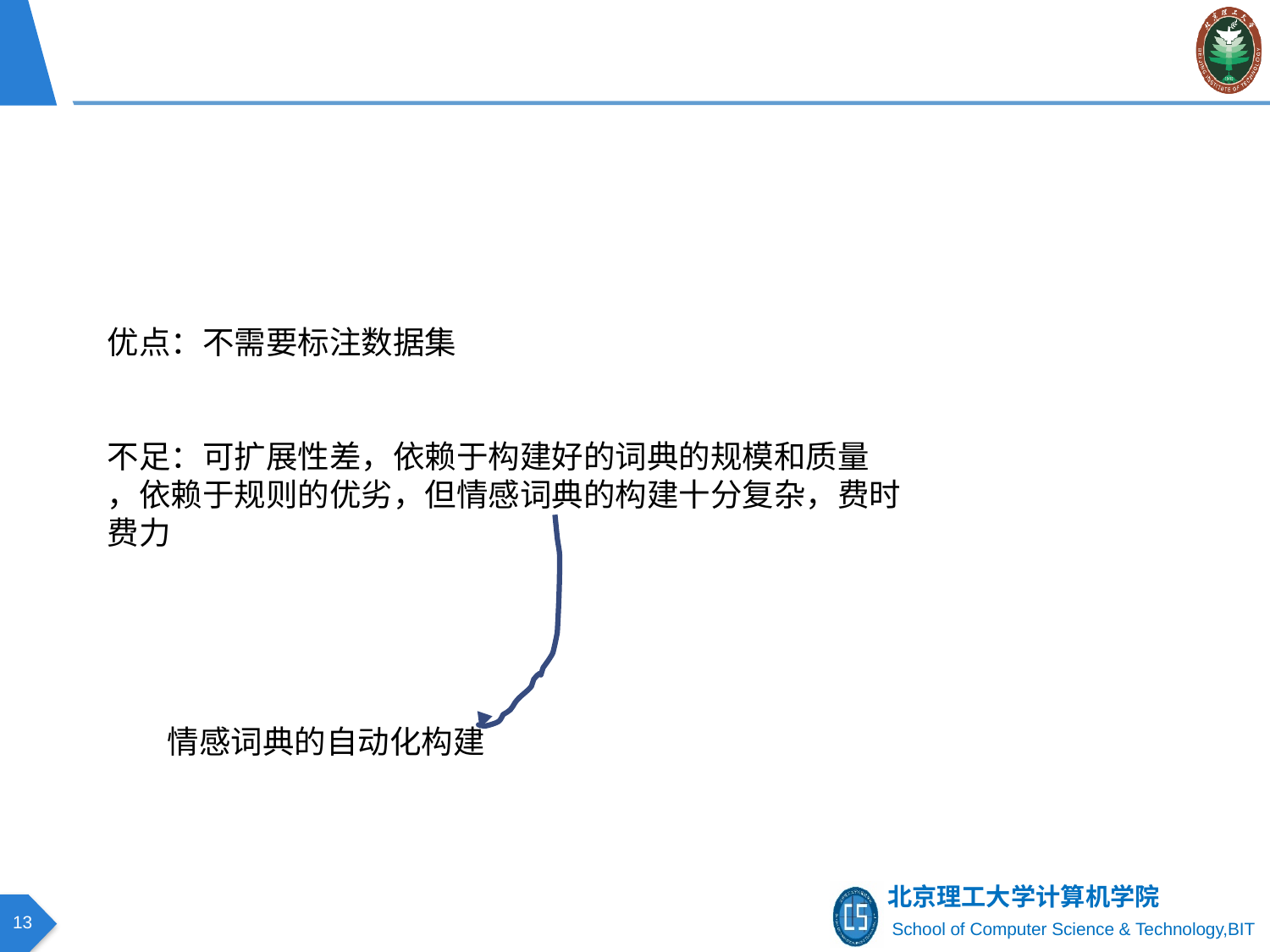

#
优点：不需要标注数据集

不足：可扩展性差，依赖于构建好的词典的规模和质量
，依赖于规则的优劣，但情感词典的构建十分复杂，费时费力

情感词典的自动化构建
13